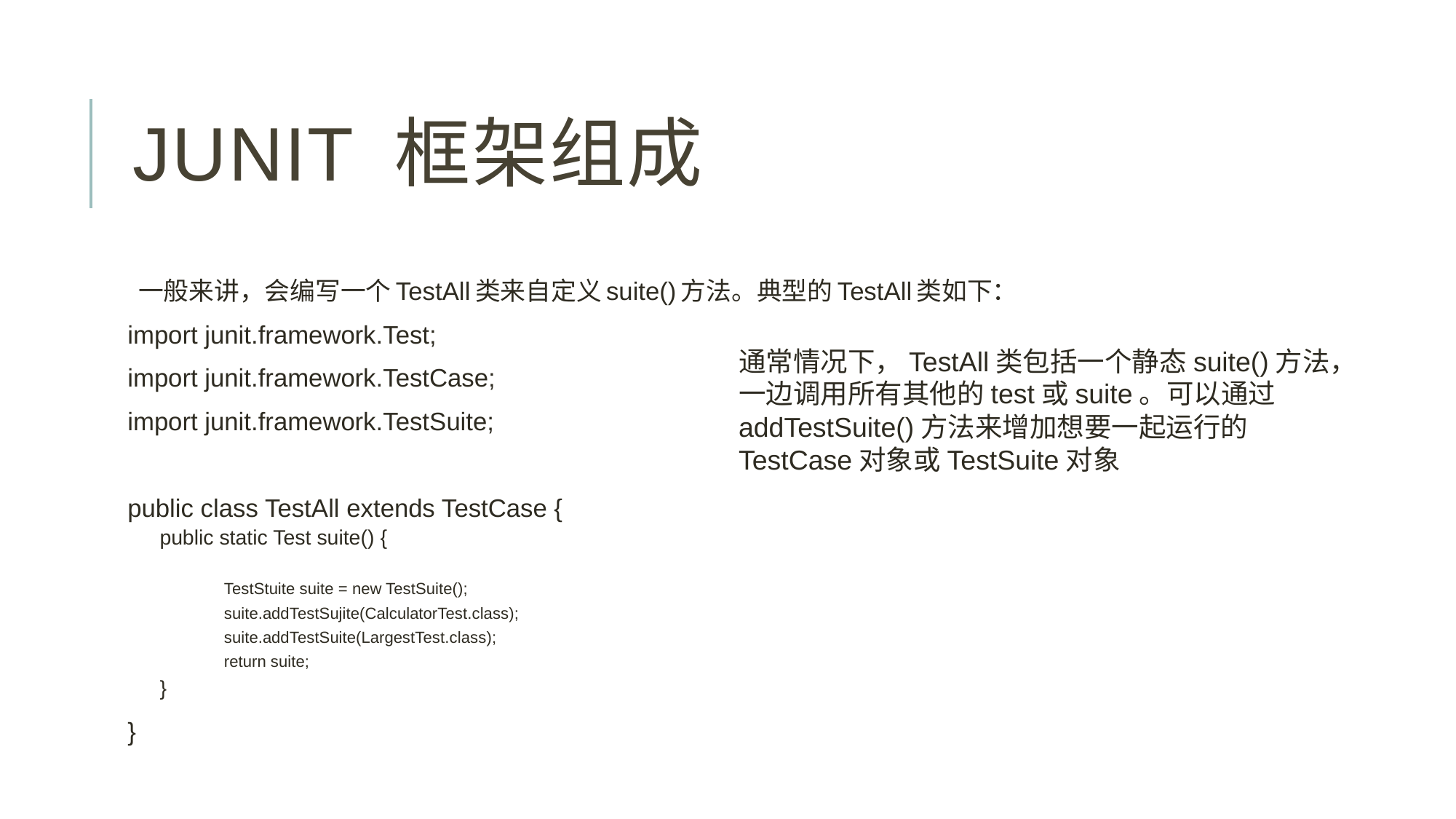

# Junit 框架组成
一般来讲，会编写一个TestAll类来自定义suite()方法。典型的TestAll类如下：
import junit.framework.Test;
import junit.framework.TestCase;
import junit.framework.TestSuite;

public class TestAll extends TestCase {
public static Test suite() {

TestStuite suite = new TestSuite();
suite.addTestSujite(CalculatorTest.class);
suite.addTestSuite(LargestTest.class);
return suite;
}
}
通常情况下，TestAll类包括一个静态suite()方法，一边调用所有其他的test或suite。可以通过addTestSuite()方法来增加想要一起运行的TestCase对象或TestSuite对象